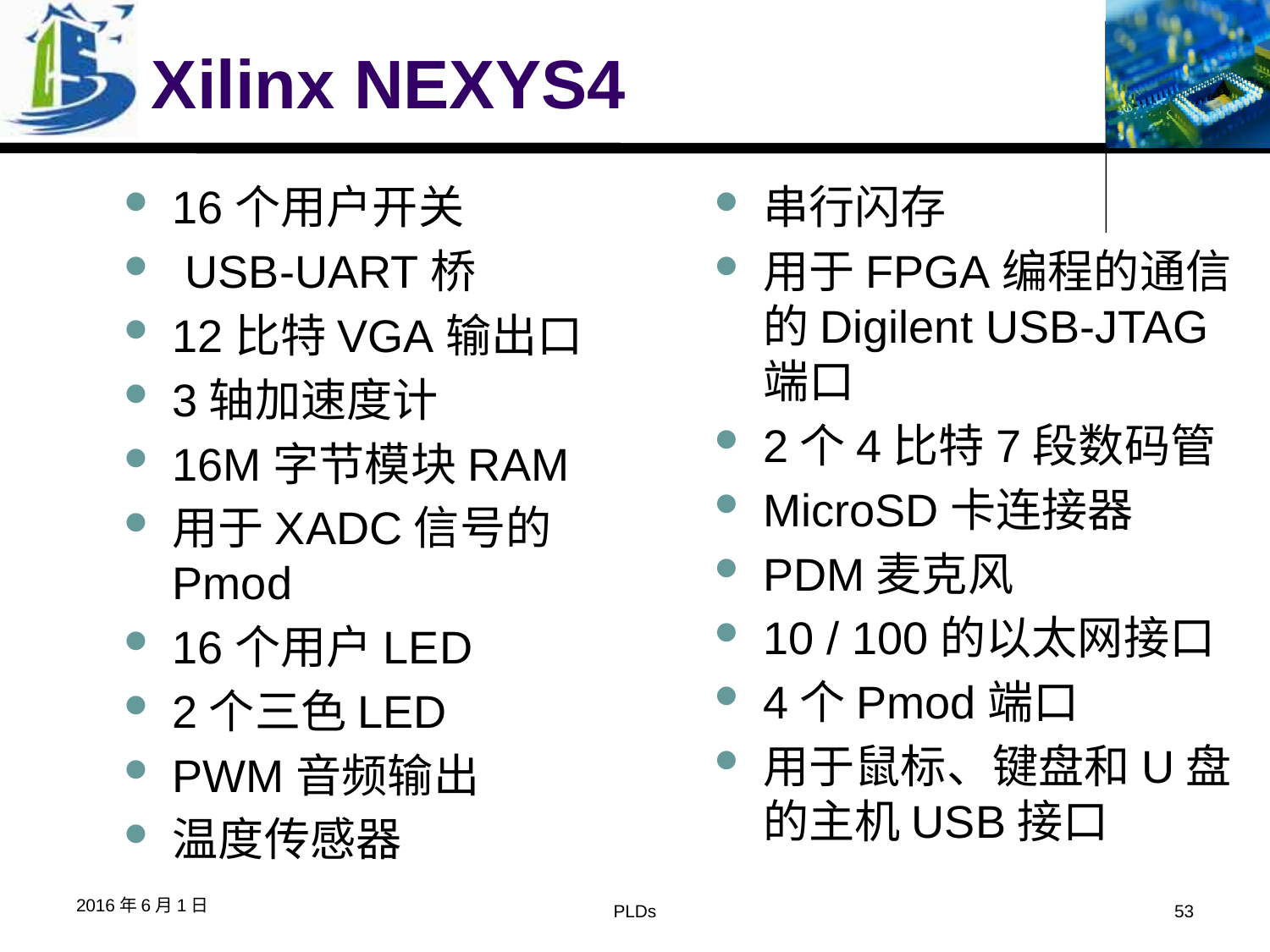

# Xilinx NEXYS4
16个用户开关
 USB-UART桥
12比特VGA输出口
3轴加速度计
16M字节模块RAM
用于XADC信号的Pmod
16个用户LED
2个三色LED
PWM音频输出
温度传感器
串行闪存
用于FPGA编程的通信的Digilent USB-JTAG端口
2个4比特7段数码管
MicroSD卡连接器
PDM麦克风
10 / 100的以太网接口
4个Pmod端口
用于鼠标、键盘和U盘的主机USB接口
2016年6月1日
PLDs
53